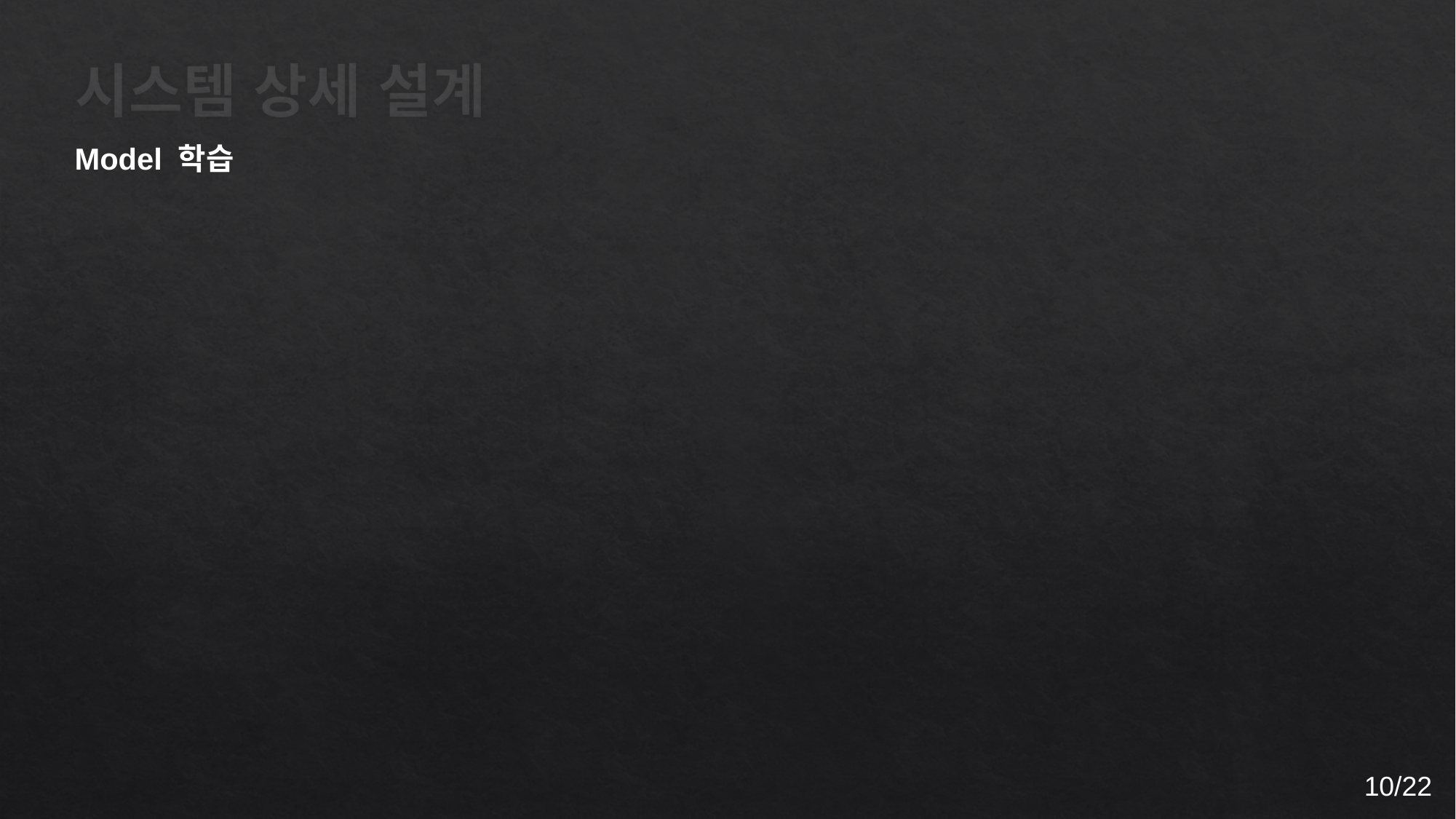

# 시스템 상세 설계
Model 학습
10/22